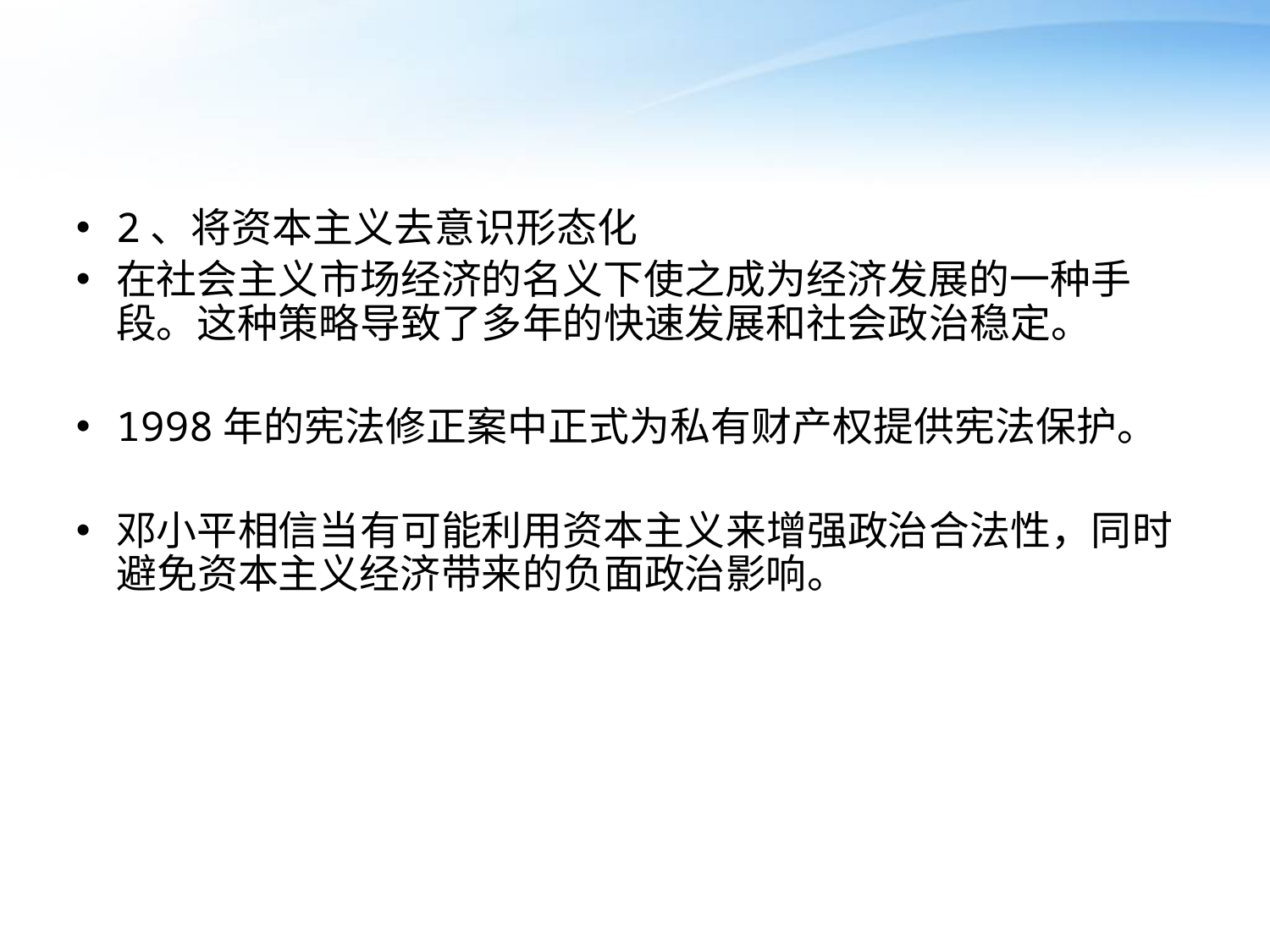

#
2、将资本主义去意识形态化
在社会主义市场经济的名义下使之成为经济发展的一种手段。这种策略导致了多年的快速发展和社会政治稳定。

1998年的宪法修正案中正式为私有财产权提供宪法保护。

邓小平相信当有可能利用资本主义来增强政治合法性，同时避免资本主义经济带来的负面政治影响。